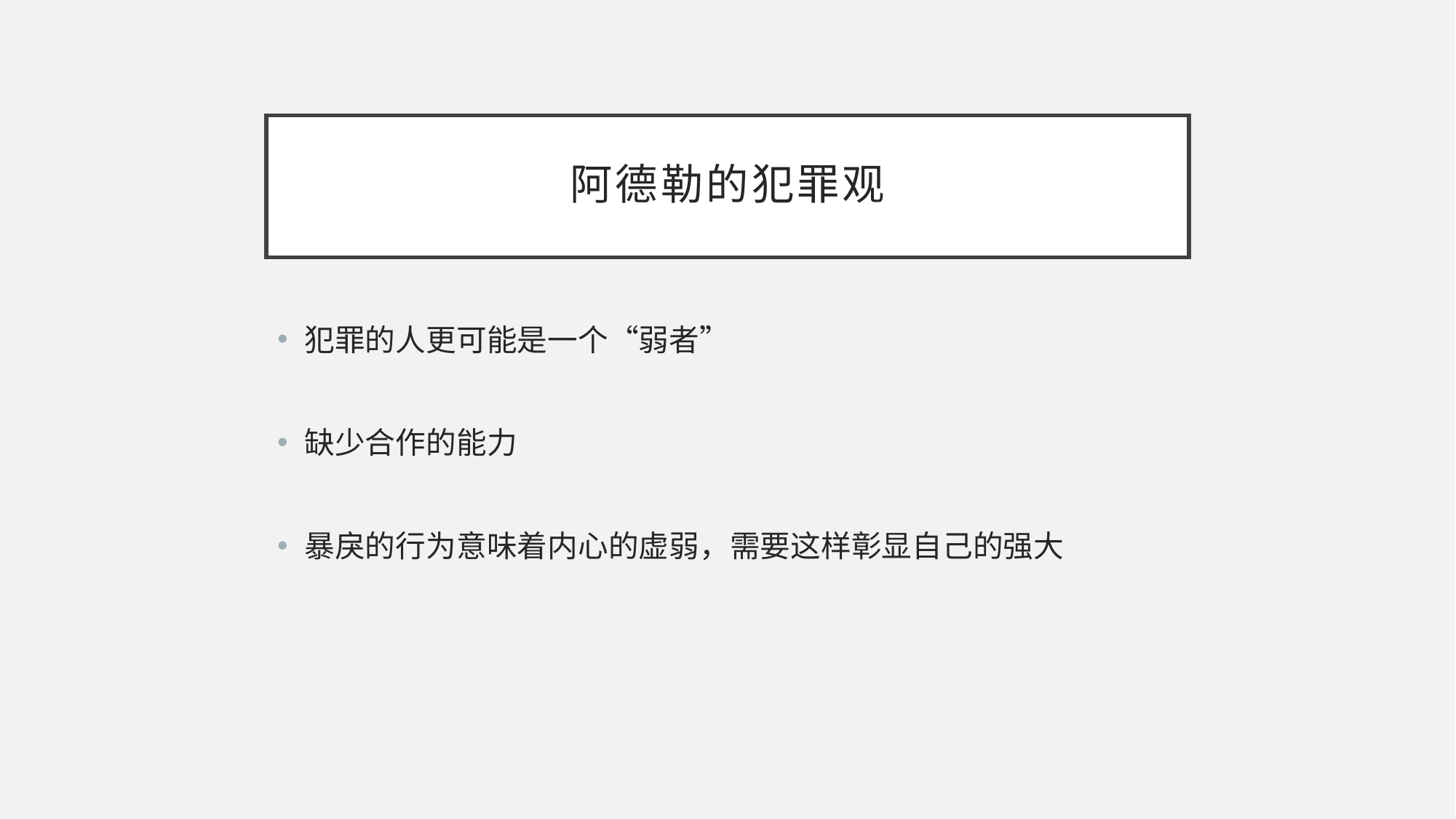

# 阿德勒的犯罪观
犯罪的人更可能是一个“弱者”

缺少合作的能力

暴戾的行为意味着内心的虚弱，需要这样彰显自己的强大